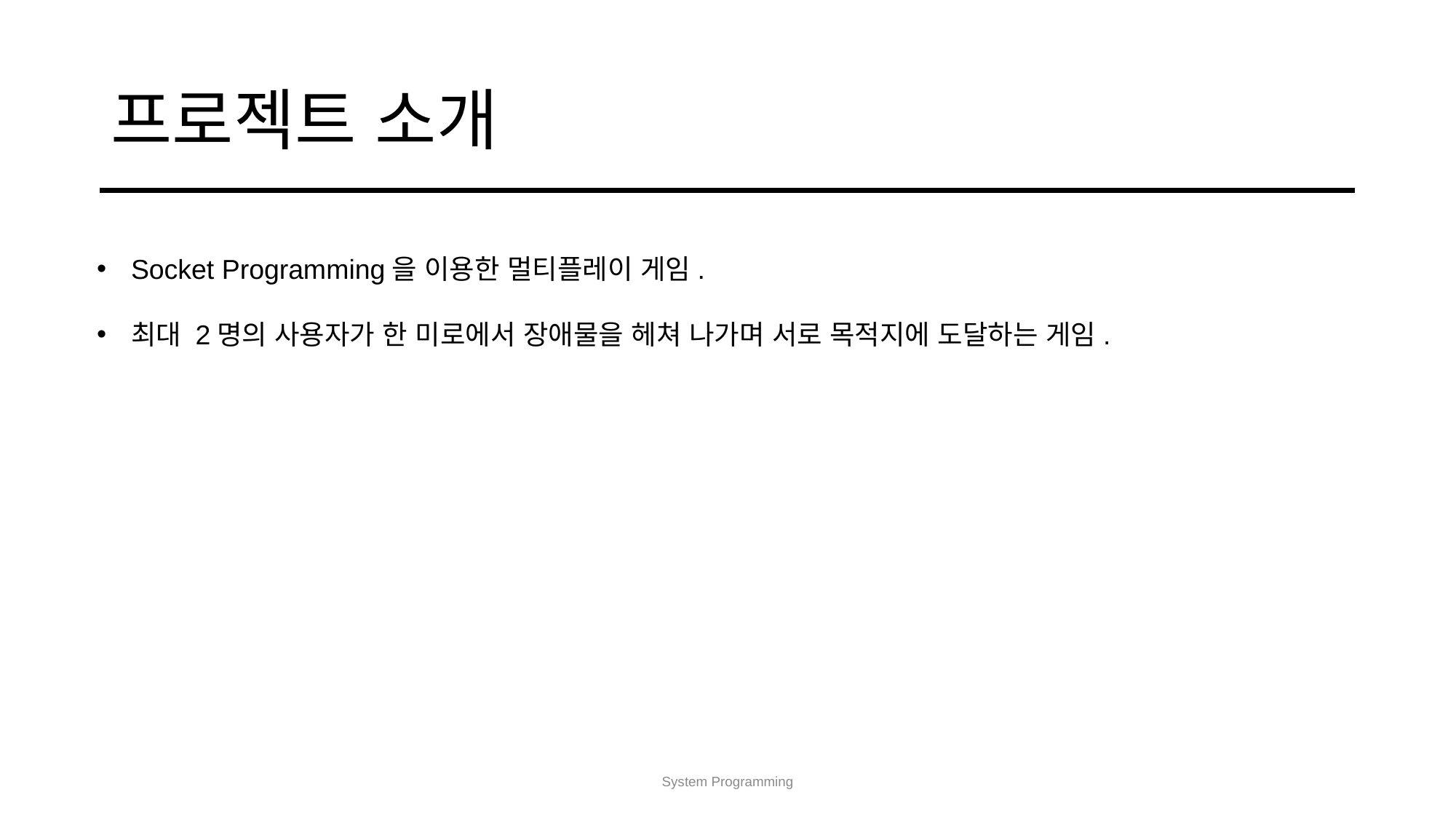

# 프로젝트 소개
Socket Programming을 이용한 멀티플레이 게임.
최대 2명의 사용자가 한 미로에서 장애물을 헤쳐 나가며 서로 목적지에 도달하는 게임.
System Programming